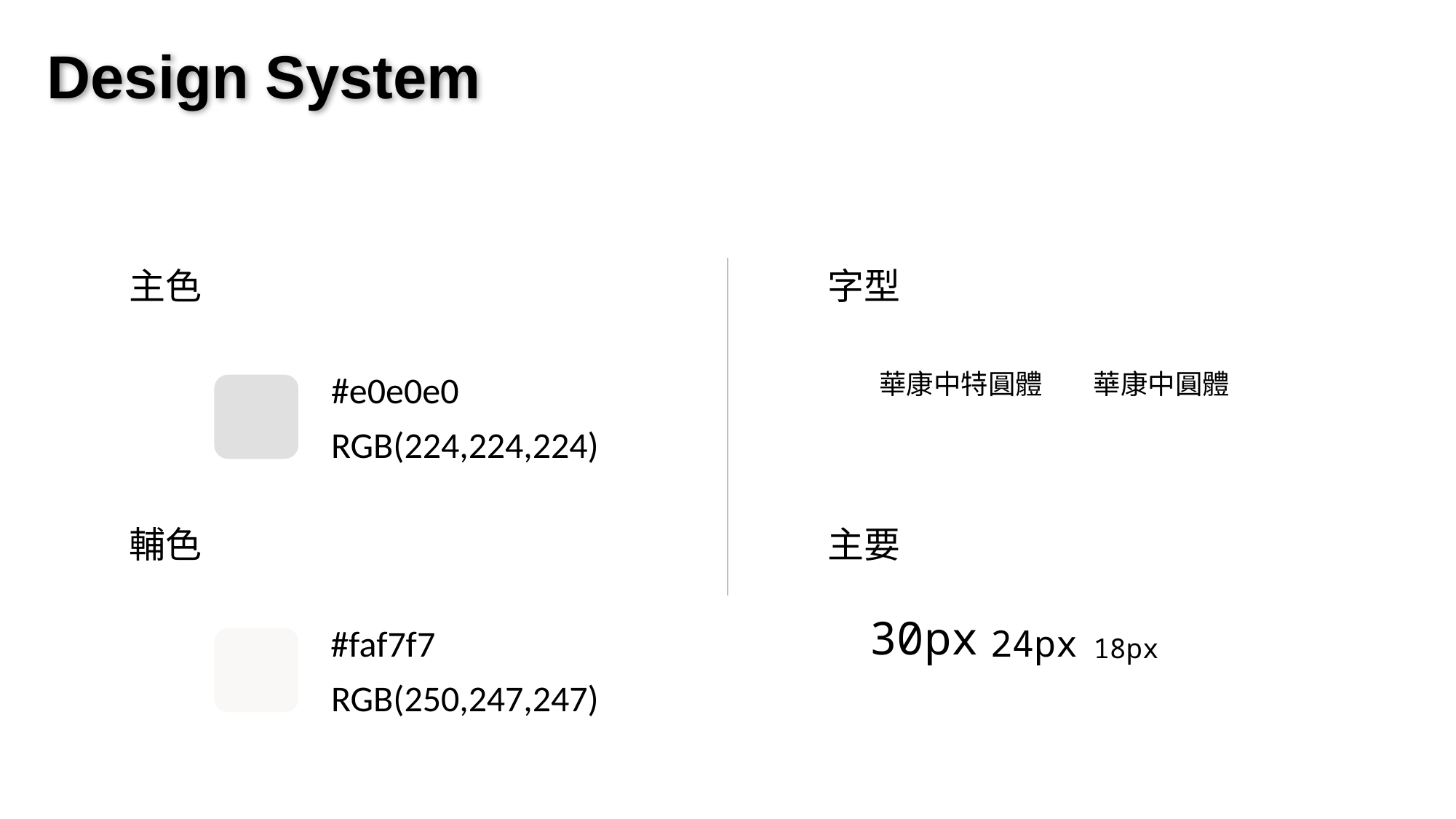

Design System
主色
字型
#e0e0e0
華康中特圓體
華康中圓體

RGB(224,224,224)
主要
輔色
30px
24px
#faf7f7
18px

RGB(250,247,247)